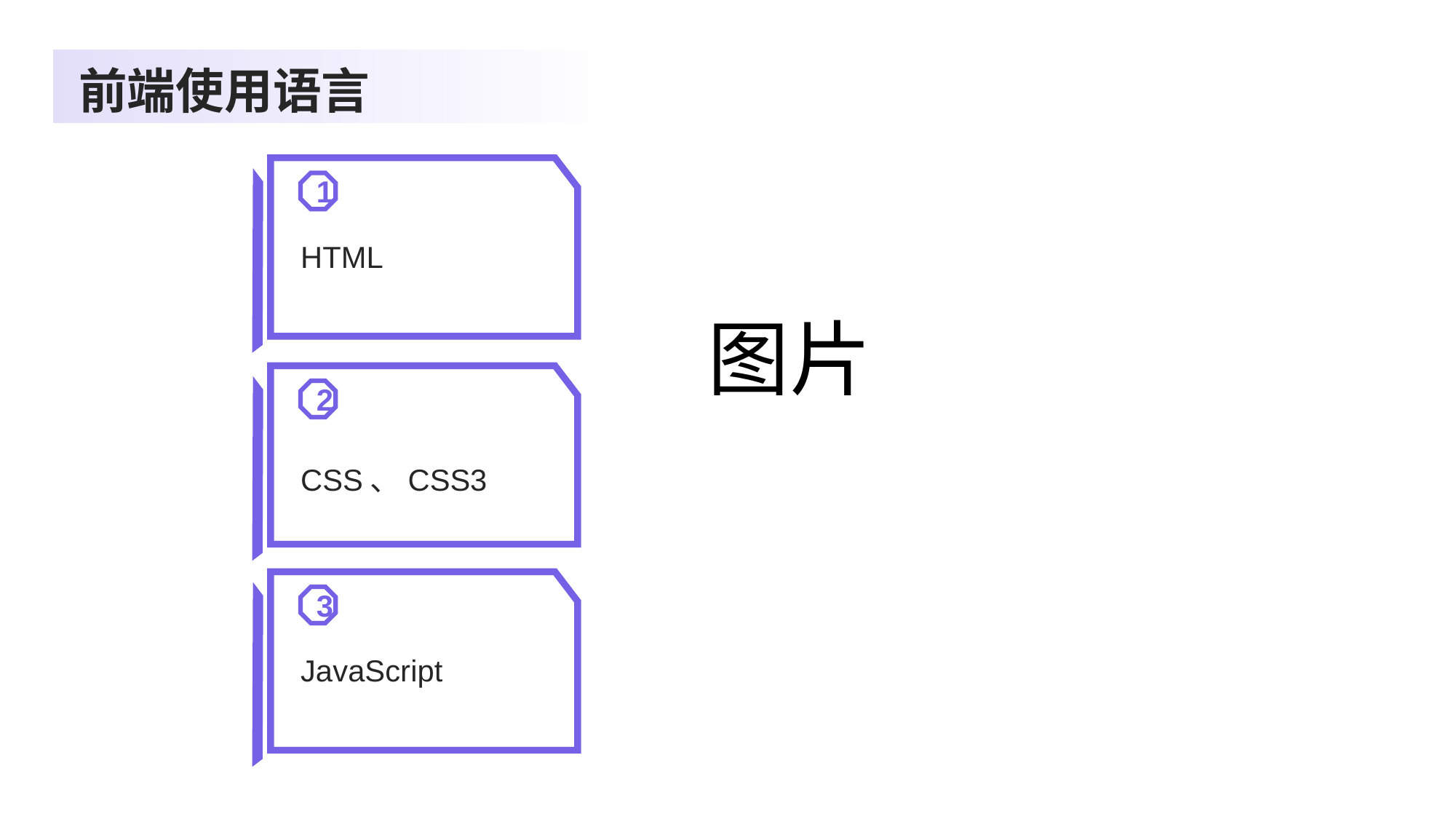

前端使用语言

1

HTML
图片

2

CSS、CSS3

3

JavaScript